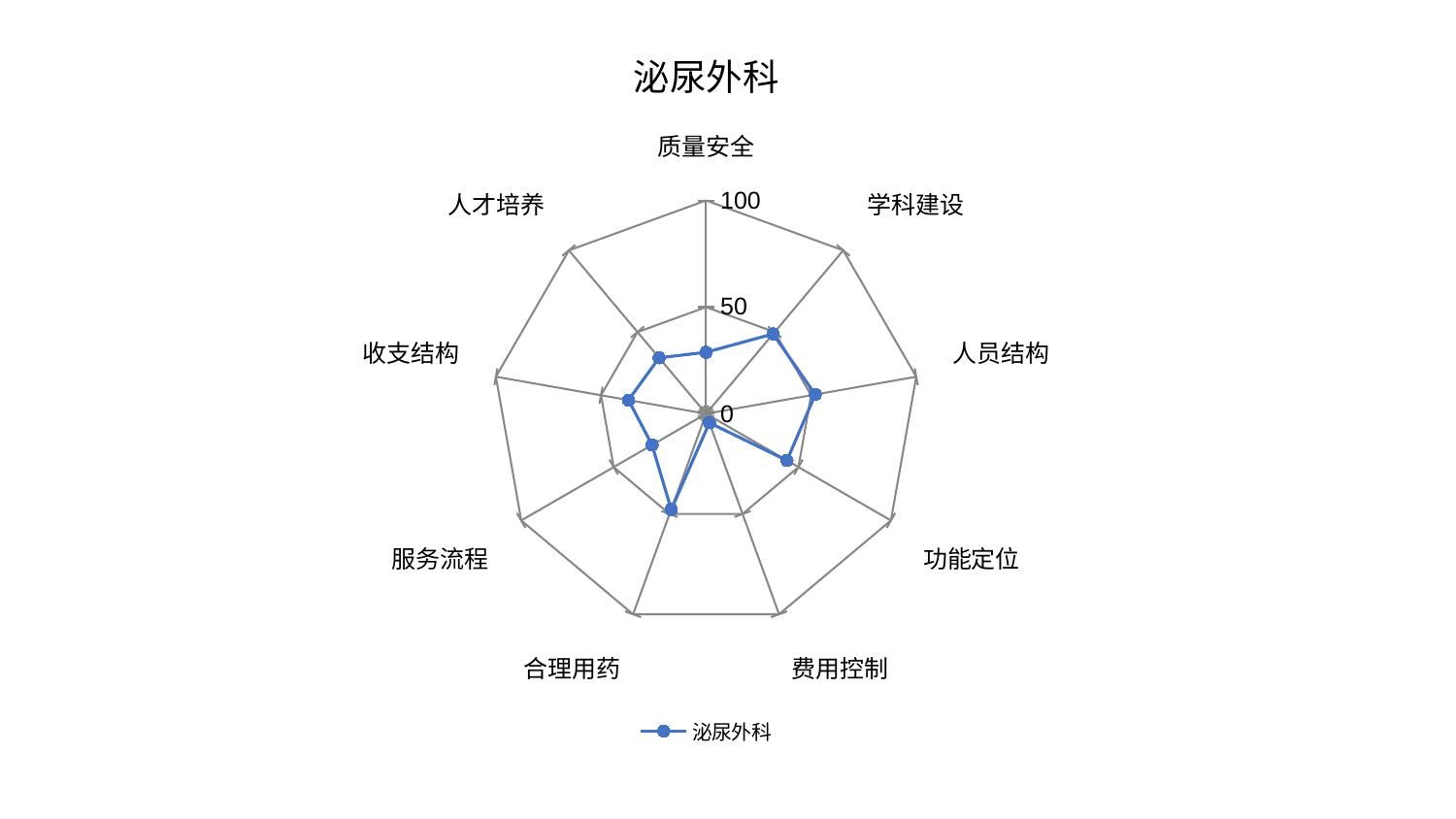

### Chart: 泌尿外科

| Category | 泌尿外科 |
|---|---|
| 质量安全 | 28.849144384928472 |
| 学科建设 | 48.85890956272839 |
| 人员结构 | 51.94778389947853 |
| 功能定位 | 43.781759910151074 |
| 费用控制 | 4.515688753843684 |
| 合理用药 | 47.74338943310118 |
| 服务流程 | 29.24264220390618 |
| 收支结构 | 36.91844340319228 |
| 人才培养 | 34.26912449613038 |
101